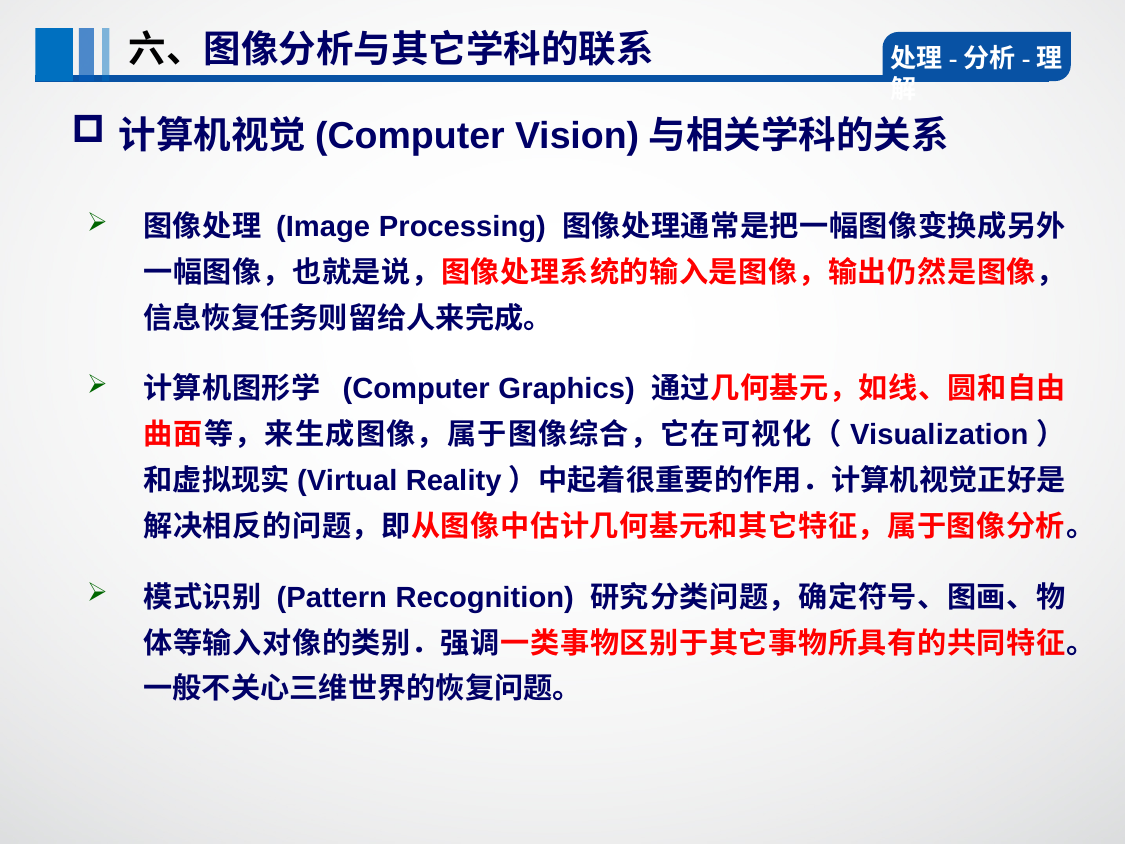

六、图像分析与其它学科的联系
处理-分析-理解
计算机视觉(Computer Vision)与相关学科的关系
图像处理 (Image Processing) 图像处理通常是把一幅图像变换成另外一幅图像，也就是说，图像处理系统的输入是图像，输出仍然是图像，信息恢复任务则留给人来完成。
计算机图形学  (Computer Graphics) 通过几何基元，如线、圆和自由曲面等，来生成图像，属于图像综合，它在可视化（Visualization）和虚拟现实(Virtual Reality）中起着很重要的作用．计算机视觉正好是解决相反的问题，即从图像中估计几何基元和其它特征，属于图像分析。
模式识别 (Pattern Recognition) 研究分类问题，确定符号、图画、物体等输入对像的类别．强调一类事物区别于其它事物所具有的共同特征。一般不关心三维世界的恢复问题。
39